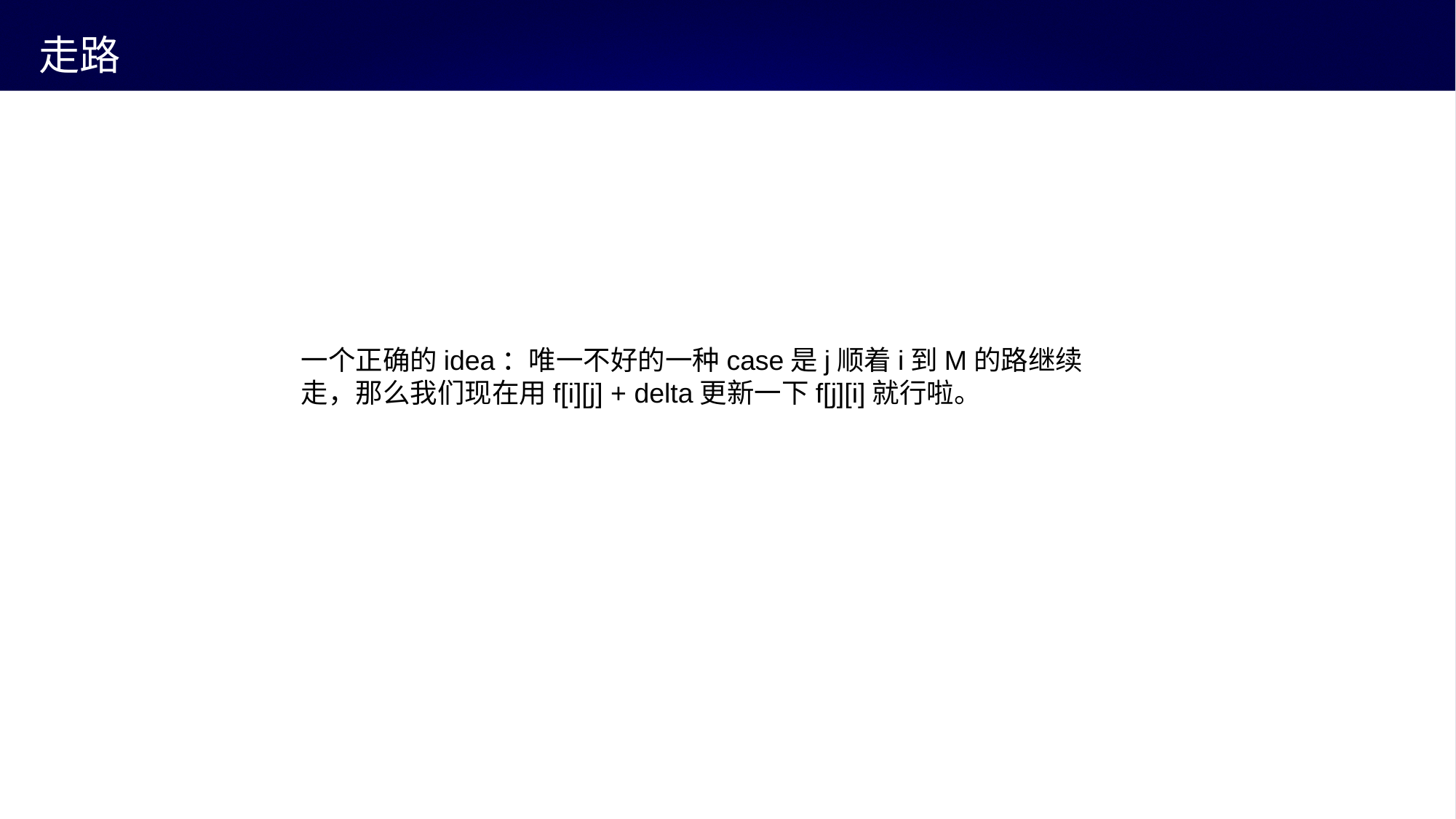

# 走路
一个正确的idea：唯一不好的一种case是j顺着i到M的路继续走，那么我们现在用f[i][j] + delta更新一下f[j][i]就行啦。